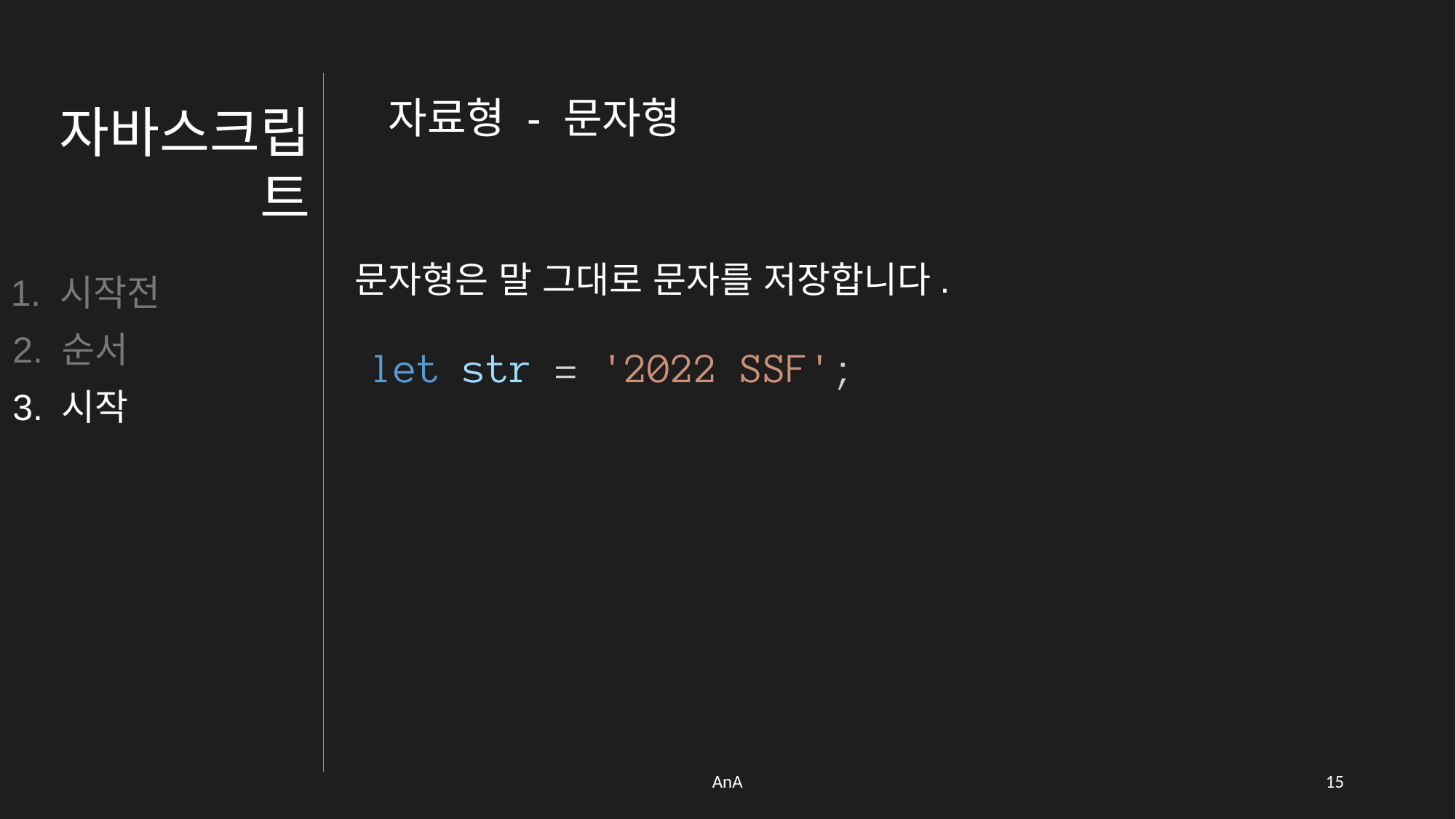

자료형 - 문자형
자바스크립트
문자형은 말 그대로 문자를 저장합니다.
1. 시작전
2. 순서
let str = '2022 SSF';
3. 시작
AnA
15